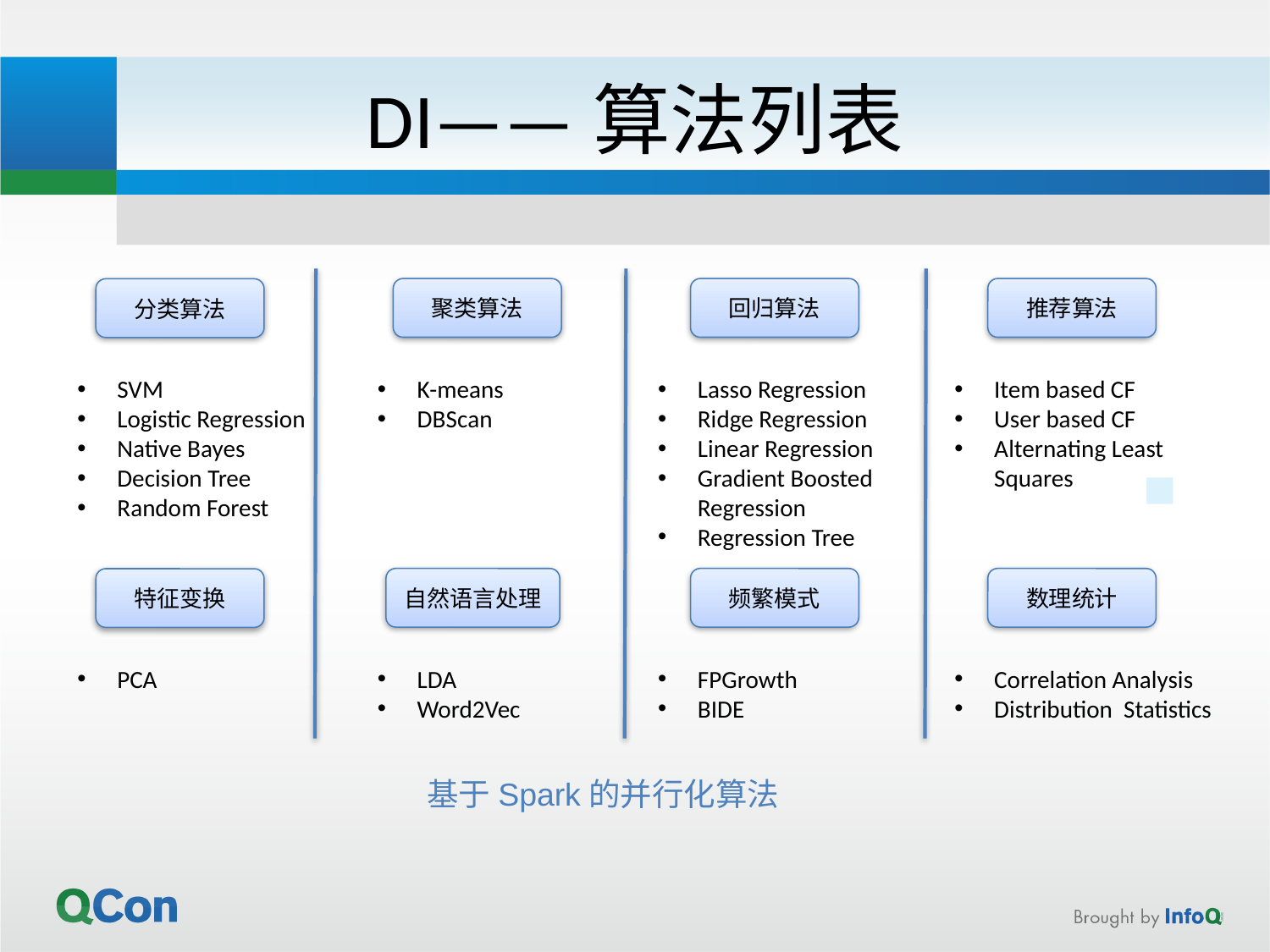

# DI——算法列表
聚类算法
回归算法
推荐算法
分类算法
SVM
Logistic Regression
Native Bayes
Decision Tree
Random Forest
K-means
DBScan
Lasso Regression
Ridge Regression
Linear Regression
Gradient Boosted Regression
Regression Tree
Item based CF
User based CF
Alternating Least Squares
自然语言处理
频繁模式
数理统计
特征变换
PCA
LDA
Word2Vec
FPGrowth
BIDE
Correlation Analysis
Distribution  Statistics
基于Spark的并行化算法